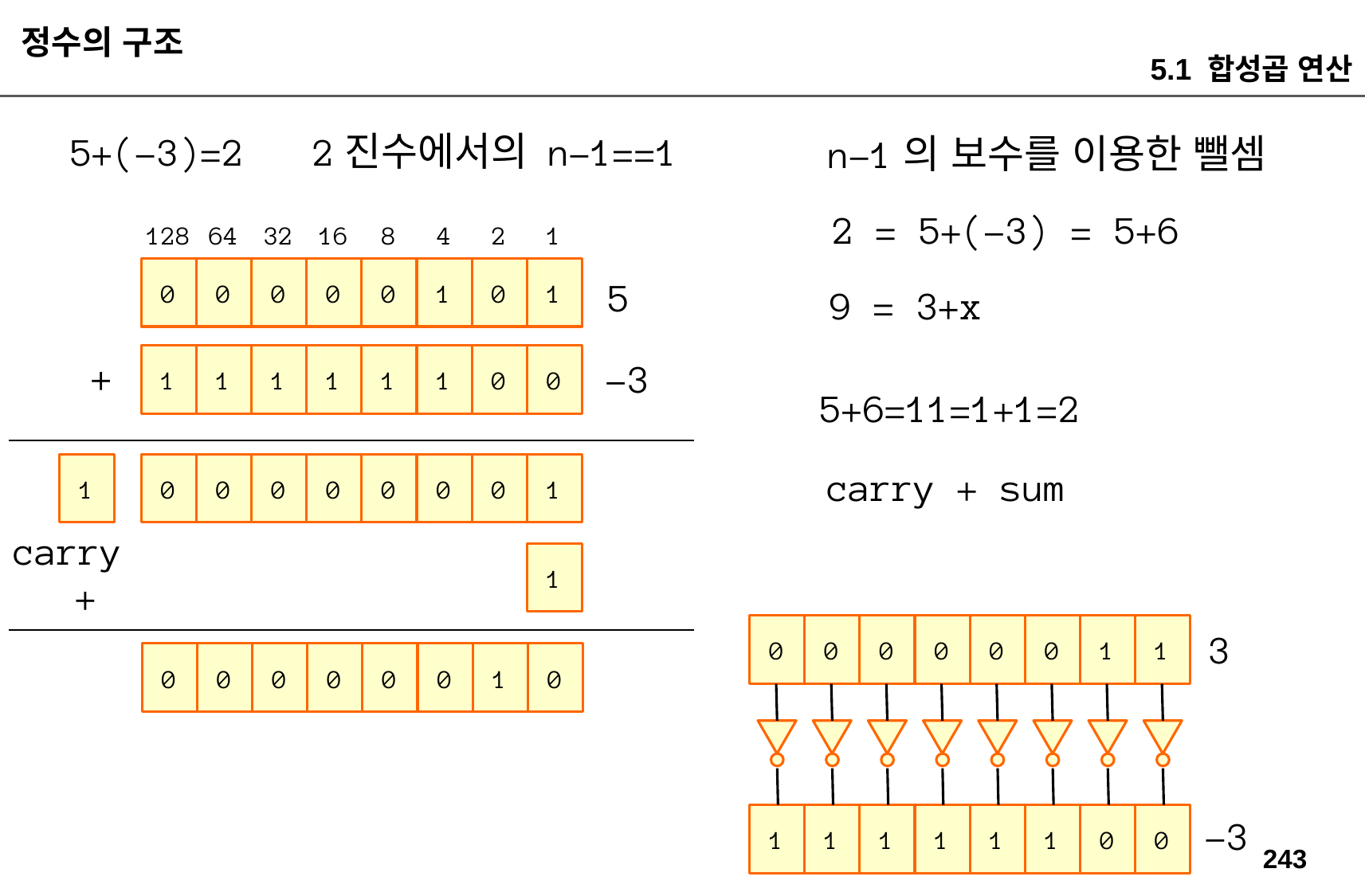

정수의 구조
5.1 합성곱 연산
5+(-3)=2
2진수에서의 n-1==1
n-1의 보수를 이용한 뺄셈
2 = 5+(-3) = 5+6
128
64
32
16
8
4
2
1
0
0
0
0
0
1
0
1
5
9 = 3+x
+
1
1
1
1
1
1
0
0
-3
5+6=11=1+1=2
1
0
0
0
0
0
0
0
1
carry + sum
carry
1
+
0
0
0
0
0
0
1
1
3
0
0
0
0
0
0
1
0

1
1
1
1
1
1
0
0
-3